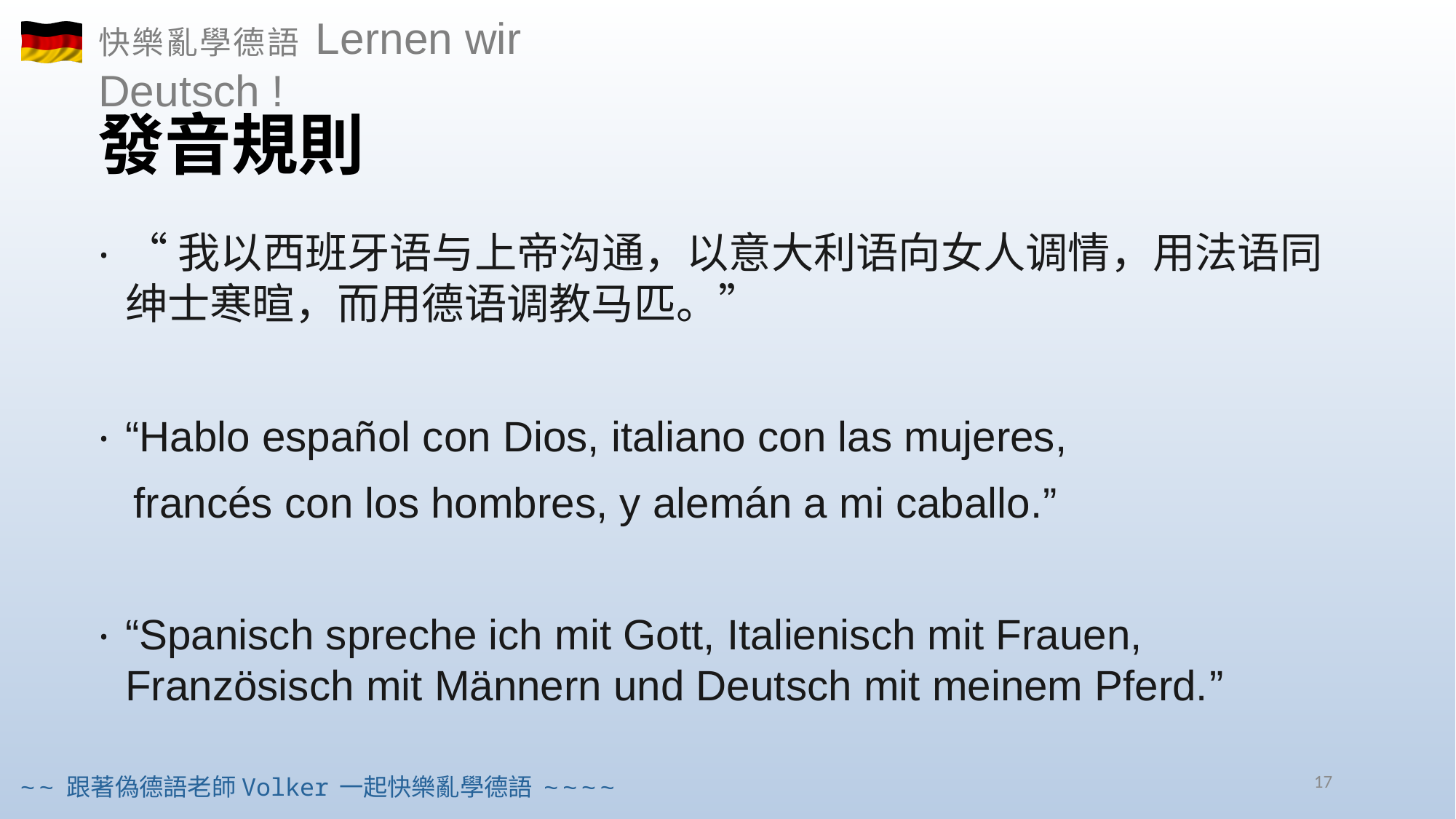

# 發音規則
“我以西班牙语与上帝沟通，以意大利语向女人调情，用法语同绅士寒暄，而用德语调教马匹。”

“Hablo español con Dios, italiano con las mujeres,
   francés con los hombres, y alemán a mi caballo.”

“Spanisch spreche ich mit Gott, Italienisch mit Frauen, Französisch mit Männern und Deutsch mit meinem Pferd.”
17